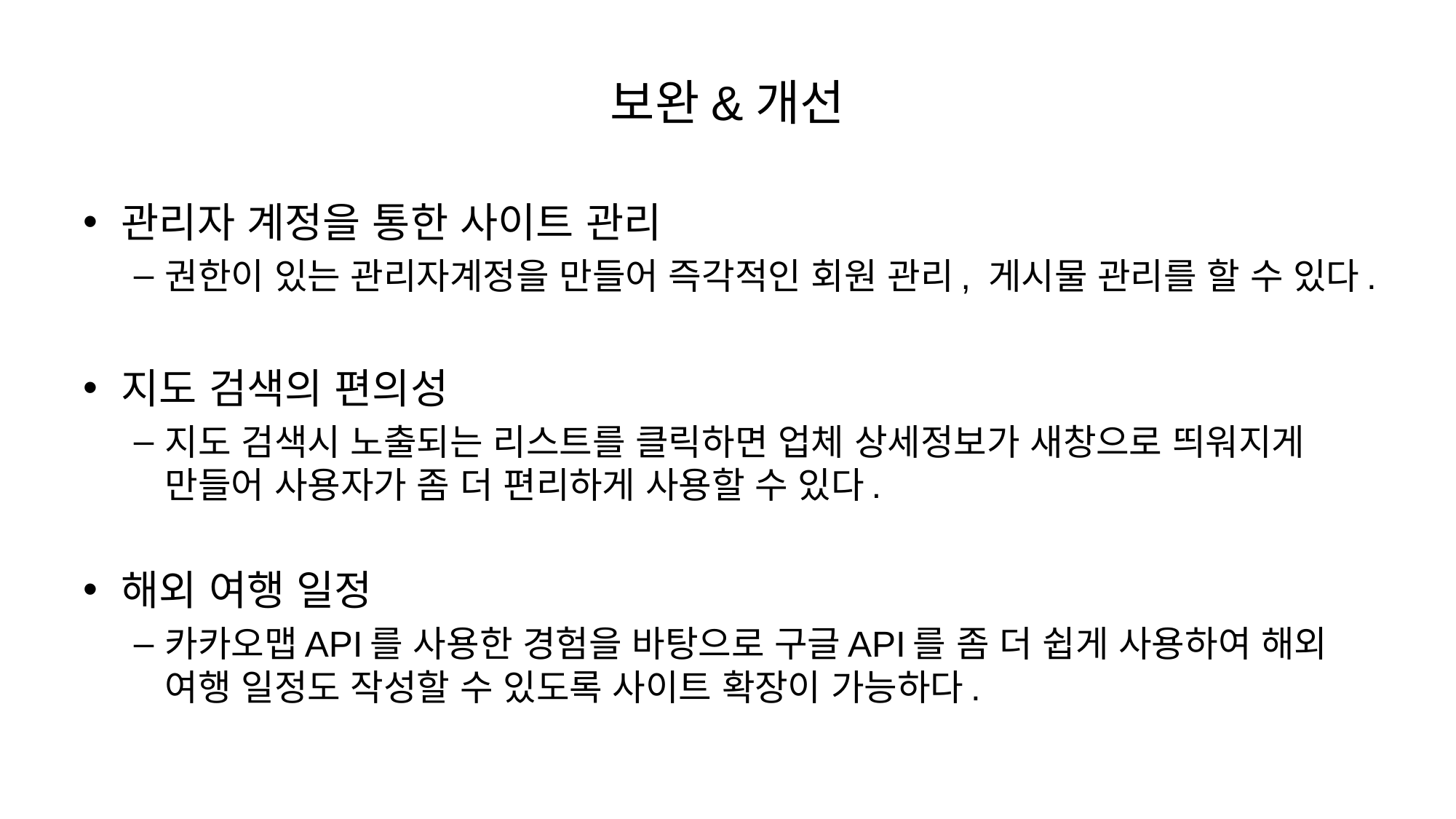

# 보완&개선
관리자 계정을 통한 사이트 관리
권한이 있는 관리자계정을 만들어 즉각적인 회원 관리, 게시물 관리를 할 수 있다.

지도 검색의 편의성
지도 검색시 노출되는 리스트를 클릭하면 업체 상세정보가 새창으로 띄워지게 만들어 사용자가 좀 더 편리하게 사용할 수 있다.

해외 여행 일정
카카오맵API를 사용한 경험을 바탕으로 구글API를 좀 더 쉽게 사용하여 해외 여행 일정도 작성할 수 있도록 사이트 확장이 가능하다.